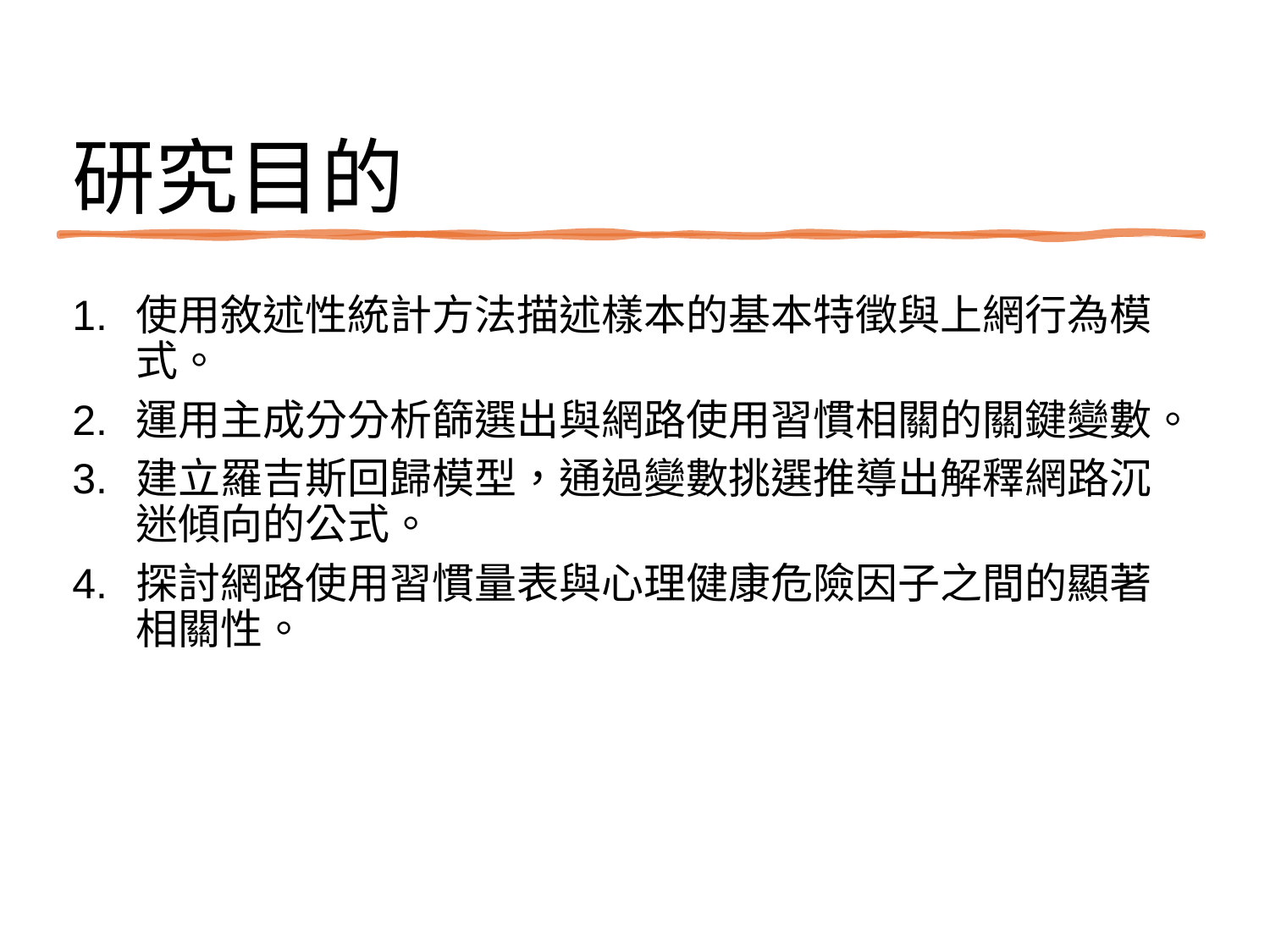

# 研究目的

使用敘述性統計方法描述樣本的基本特徵與上網行為模式。
運用主成分分析篩選出與網路使用習慣相關的關鍵變數。
建立羅吉斯回歸模型，通過變數挑選推導出解釋網路沉迷傾向的公式。
探討網路使用習慣量表與心理健康危險因子之間的顯著相關性。

4